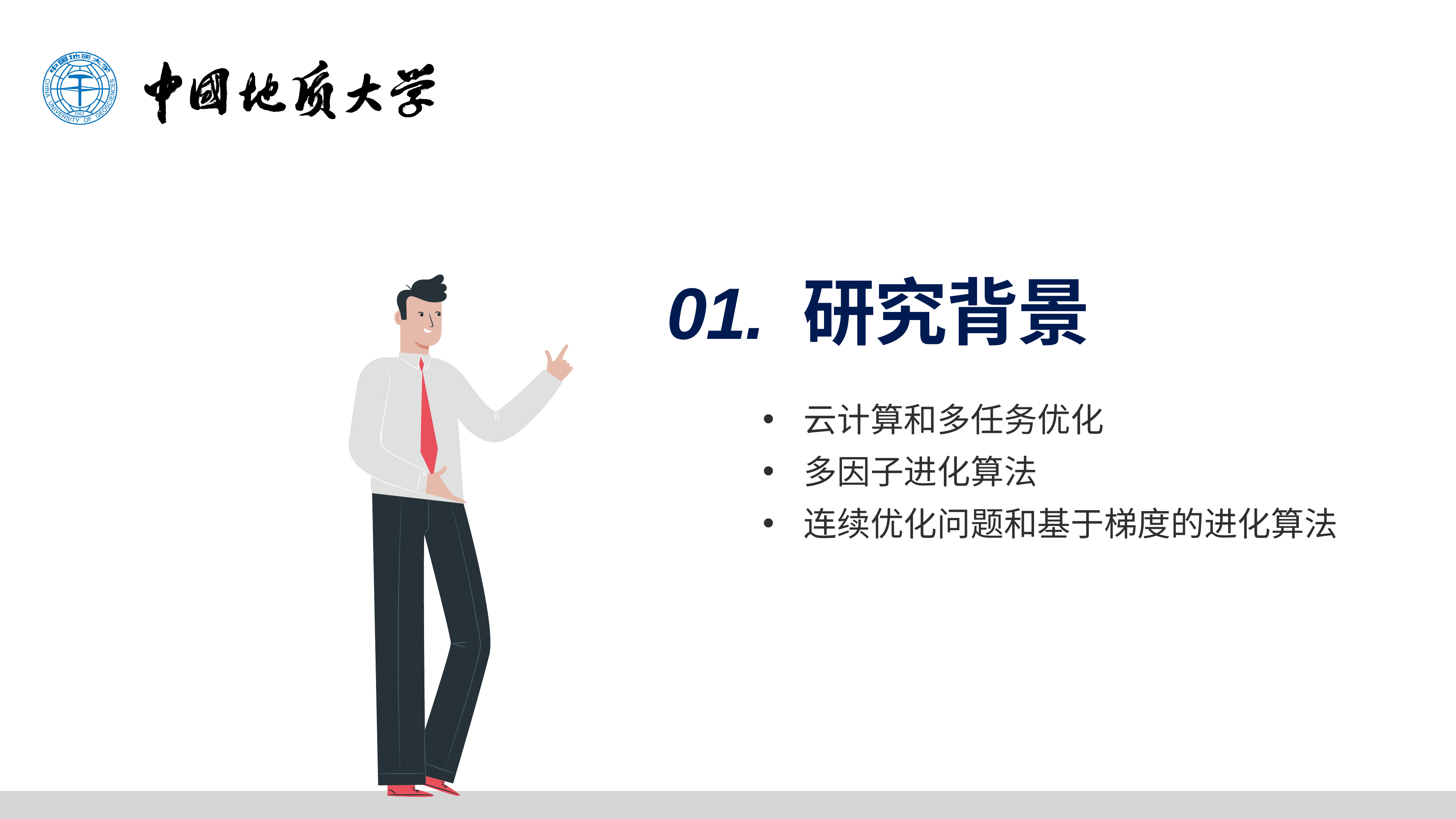

01. 研究背景

云计算和多任务优化
多因子进化算法
连续优化问题和基于梯度的进化算法